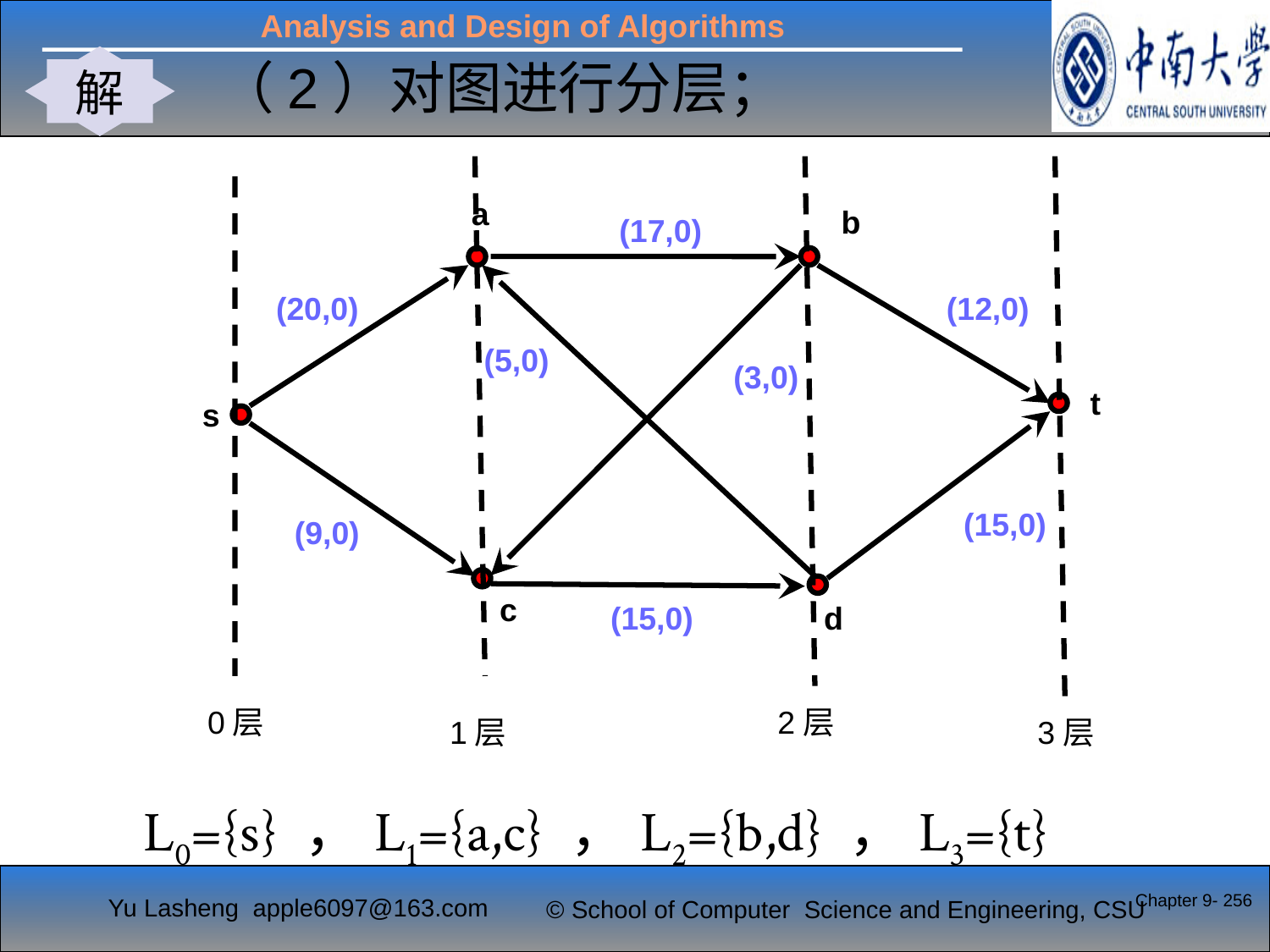

解
（2）对图进行分层；
#

a
b
(17,0)

(20,0)
(12,0)
(5,0)
(3,0)
t
s

(15,0)
(9,0)

c

(15,0)
d
0层
2层
1层
3层
L0={s} ，L1={a,c} ，L2={b,d} ，L3={t}
Chapter 9- 256